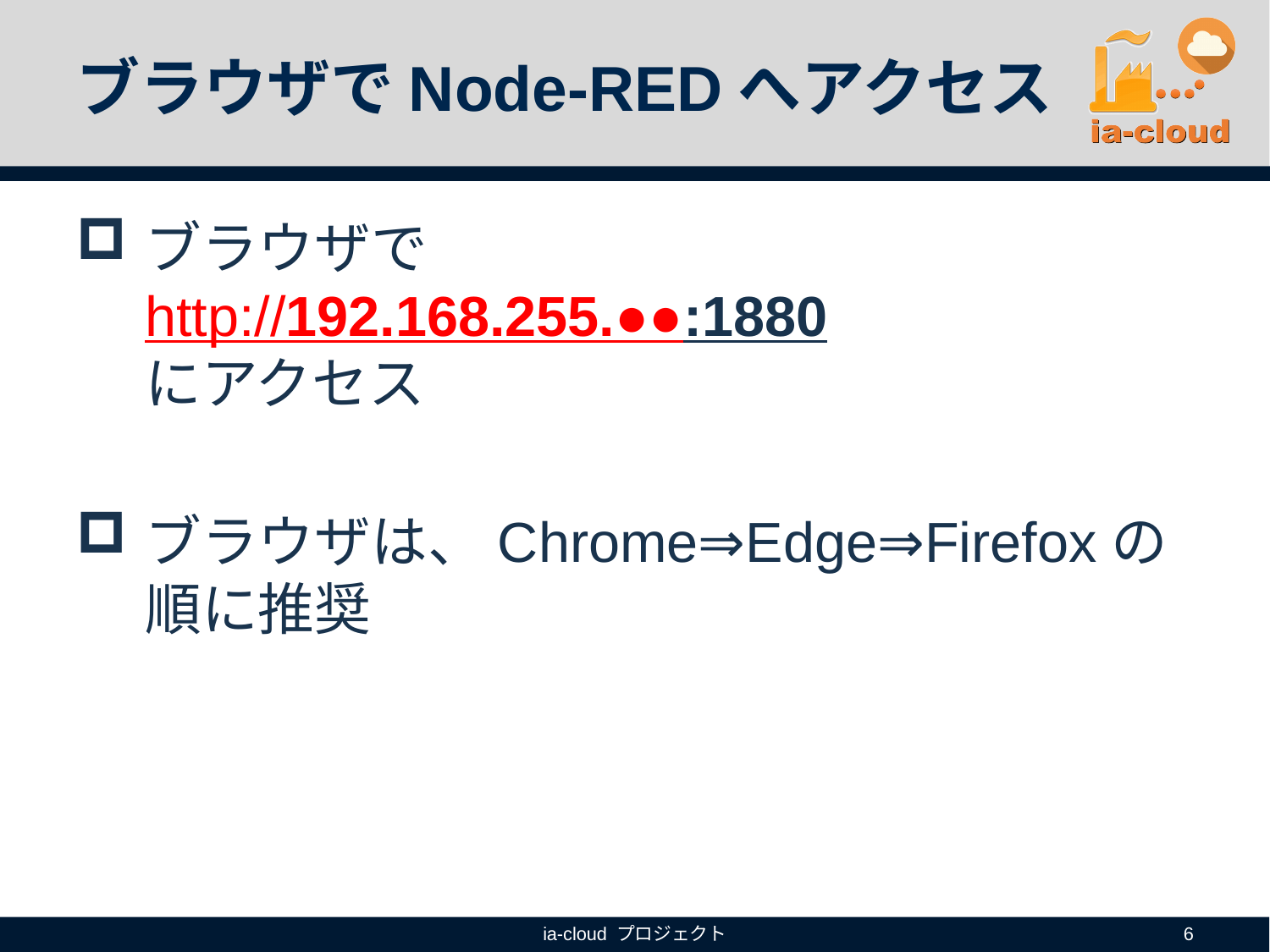

# ブラウザでNode-REDへアクセス
ブラウザで
http://192.168.255.●●:1880
にアクセス

ブラウザは、Chrome⇒Edge⇒Firefoxの順に推奨

ia-cloud プロジェクト
6